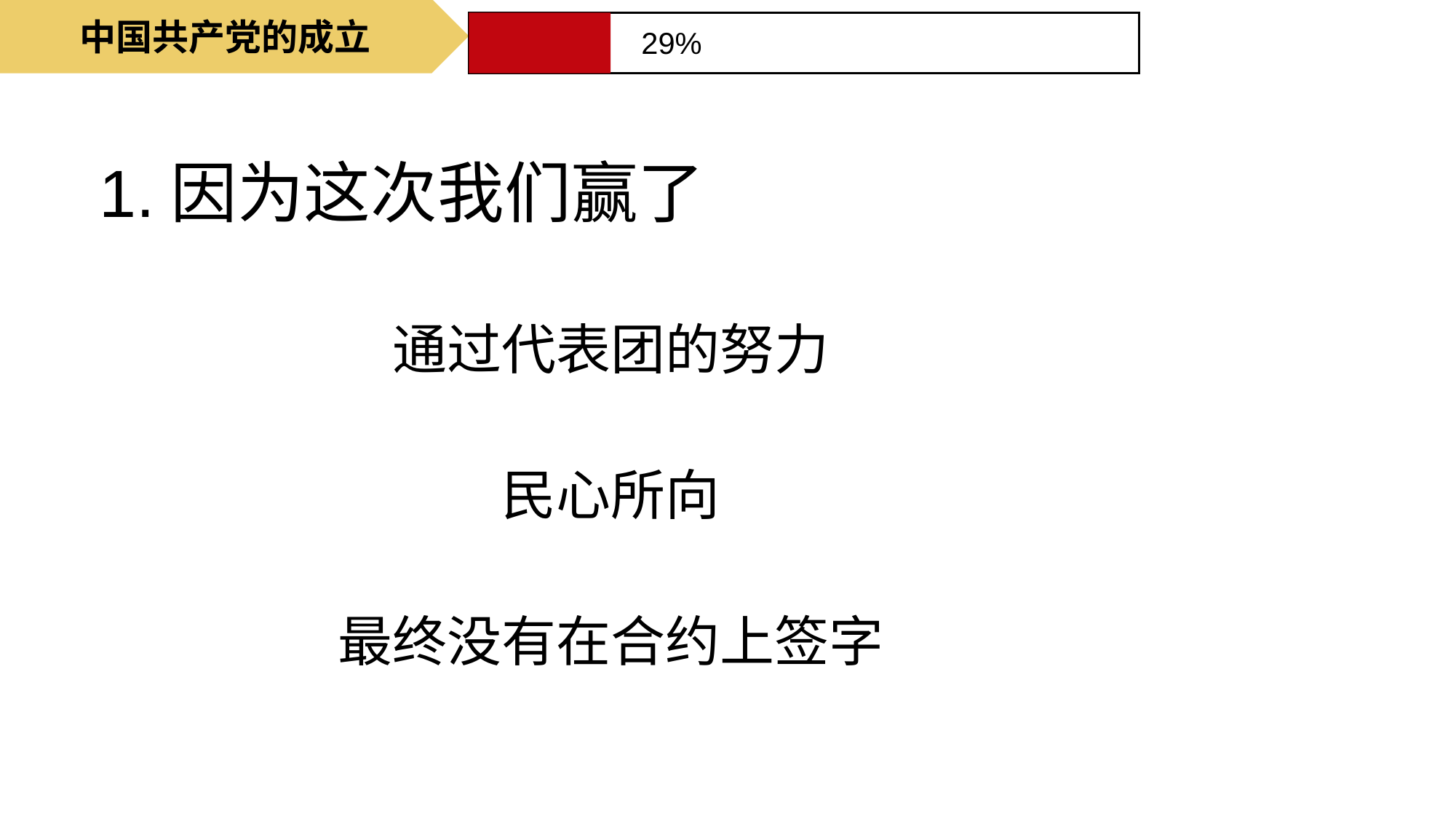

中国共产党的成立

29%
# 1.因为这次我们赢了
通过代表团的努力
民心所向
最终没有在合约上签字